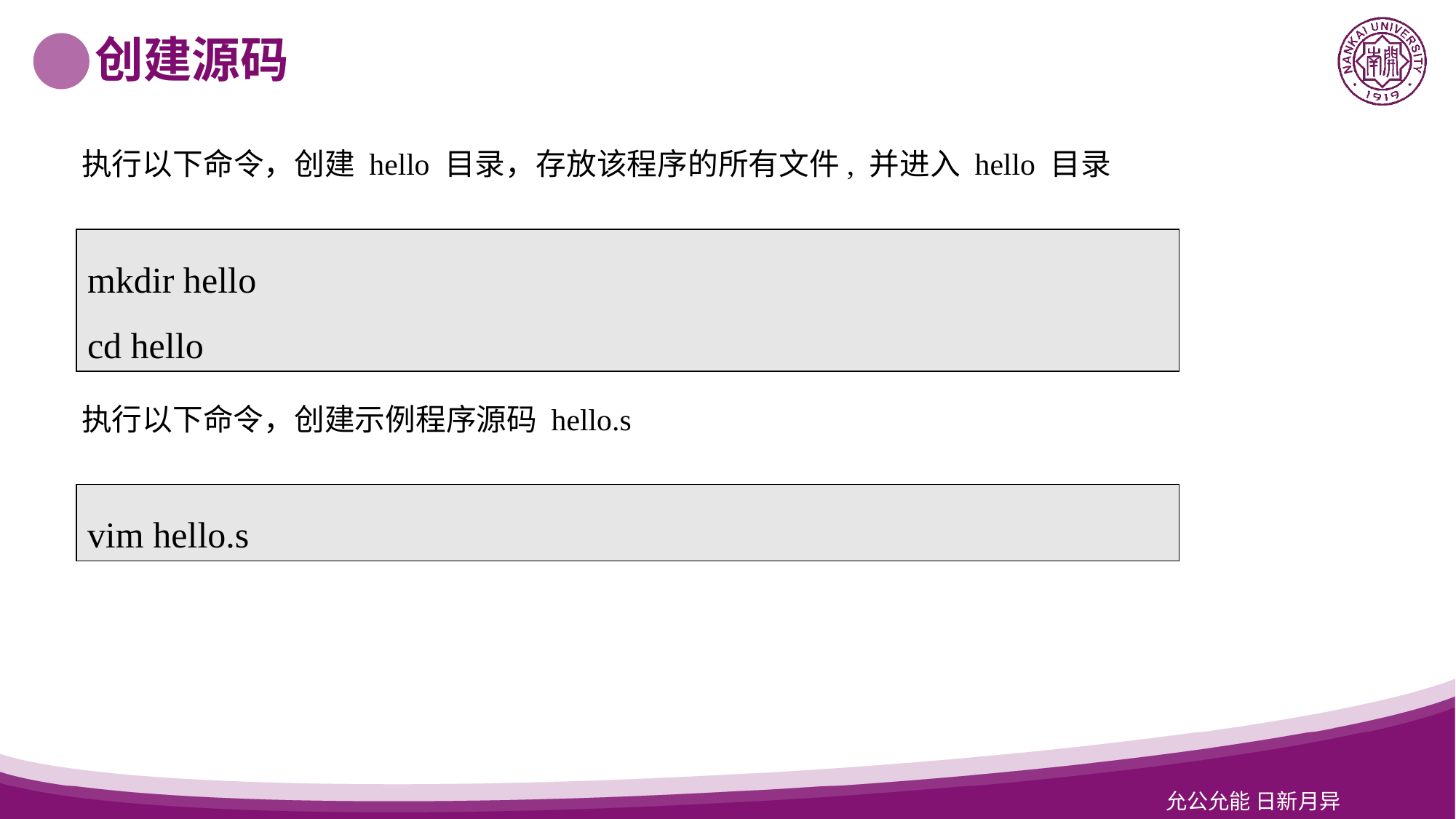

创建源码
执行以下命令，创建 hello 目录，存放该程序的所有文件, 并进入 hello 目录
mkdir hello
cd hello

执行以下命令，创建示例程序源码 hello.s
vim hello.s